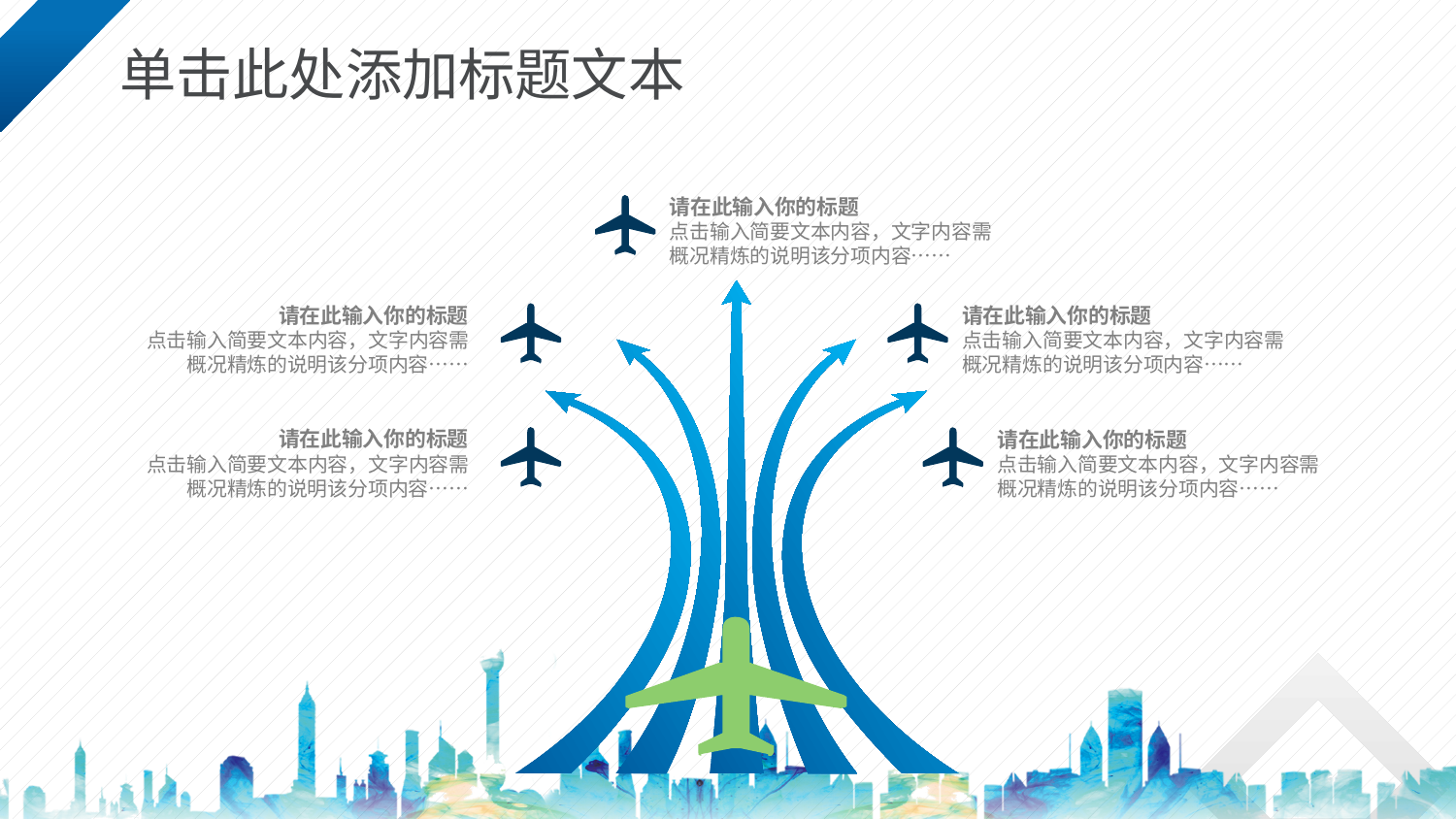

单击此处添加标题文本
请在此输入你的标题
点击输入简要文本内容，文字内容需概况精炼的说明该分项内容……

请在此输入你的标题
点击输入简要文本内容，文字内容需概况精炼的说明该分项内容……

请在此输入你的标题
点击输入简要文本内容，文字内容需概况精炼的说明该分项内容……

请在此输入你的标题
点击输入简要文本内容，文字内容需概况精炼的说明该分项内容……

请在此输入你的标题
点击输入简要文本内容，文字内容需概况精炼的说明该分项内容……